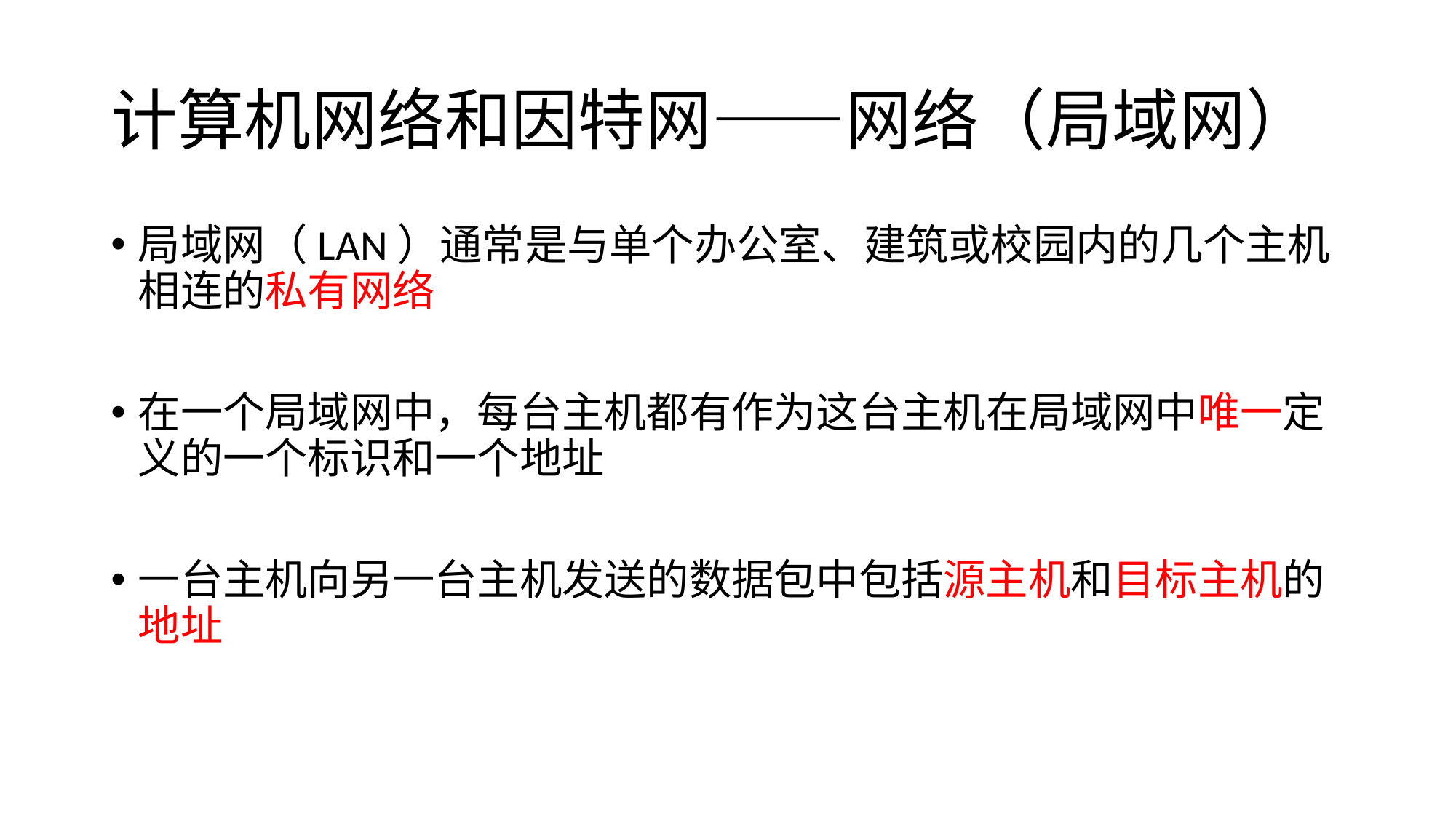

# 计算机网络和因特网——网络（局域网）
局域网（LAN）通常是与单个办公室、建筑或校园内的几个主机相连的私有网络

在一个局域网中，每台主机都有作为这台主机在局域网中唯一定义的一个标识和一个地址

一台主机向另一台主机发送的数据包中包括源主机和目标主机的地址